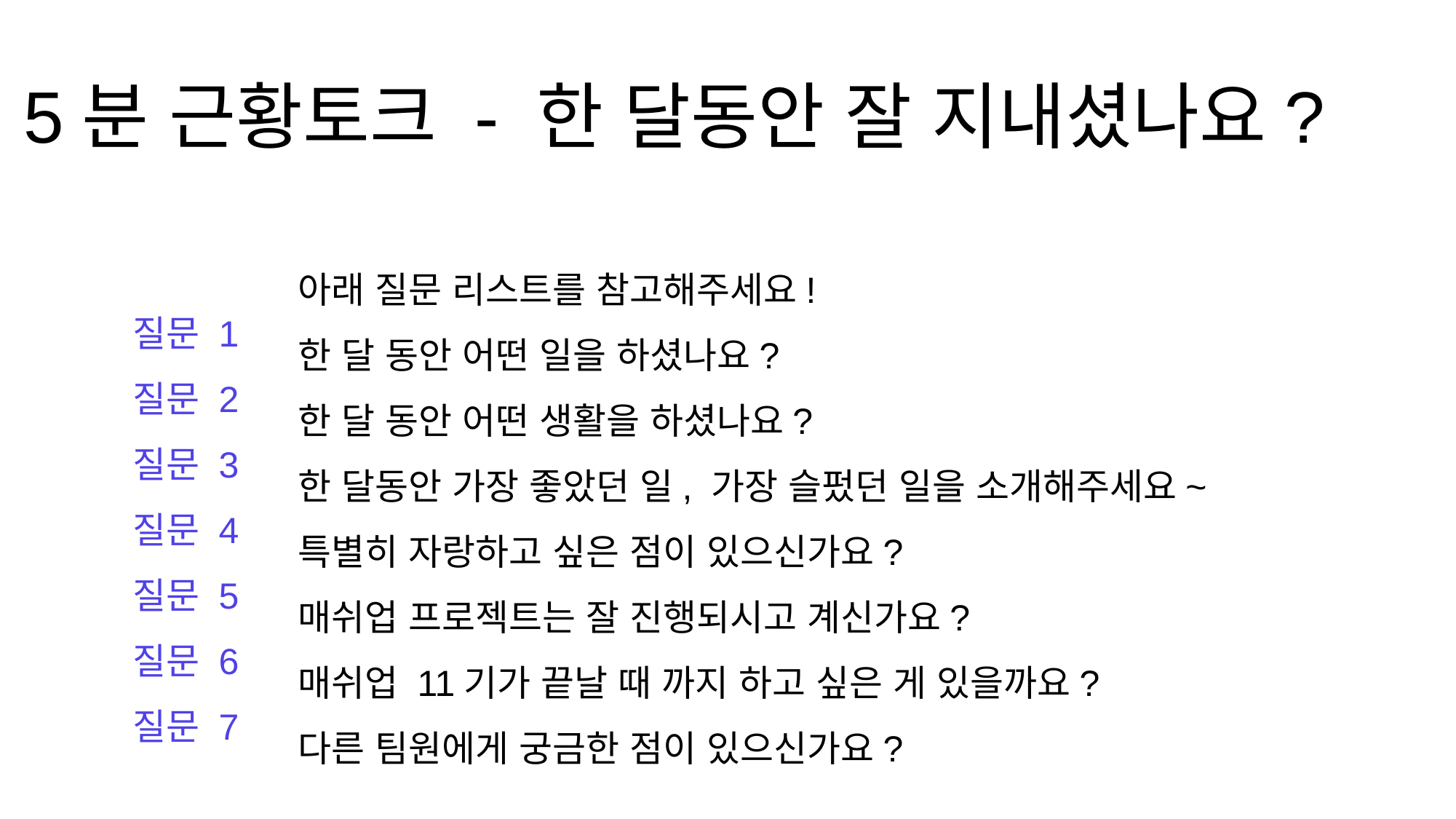

5분 근황토크 - 한 달동안 잘 지내셨나요?

질문 1
질문 2
질문 3
질문 4
질문 5
질문 6
질문 7
아래 질문 리스트를 참고해주세요!
한 달 동안 어떤 일을 하셨나요?
한 달 동안 어떤 생활을 하셨나요?
한 달동안 가장 좋았던 일, 가장 슬펐던 일을 소개해주세요~
특별히 자랑하고 싶은 점이 있으신가요?
매쉬업 프로젝트는 잘 진행되시고 계신가요?
매쉬업 11기가 끝날 때 까지 하고 싶은 게 있을까요?
다른 팀원에게 궁금한 점이 있으신가요?